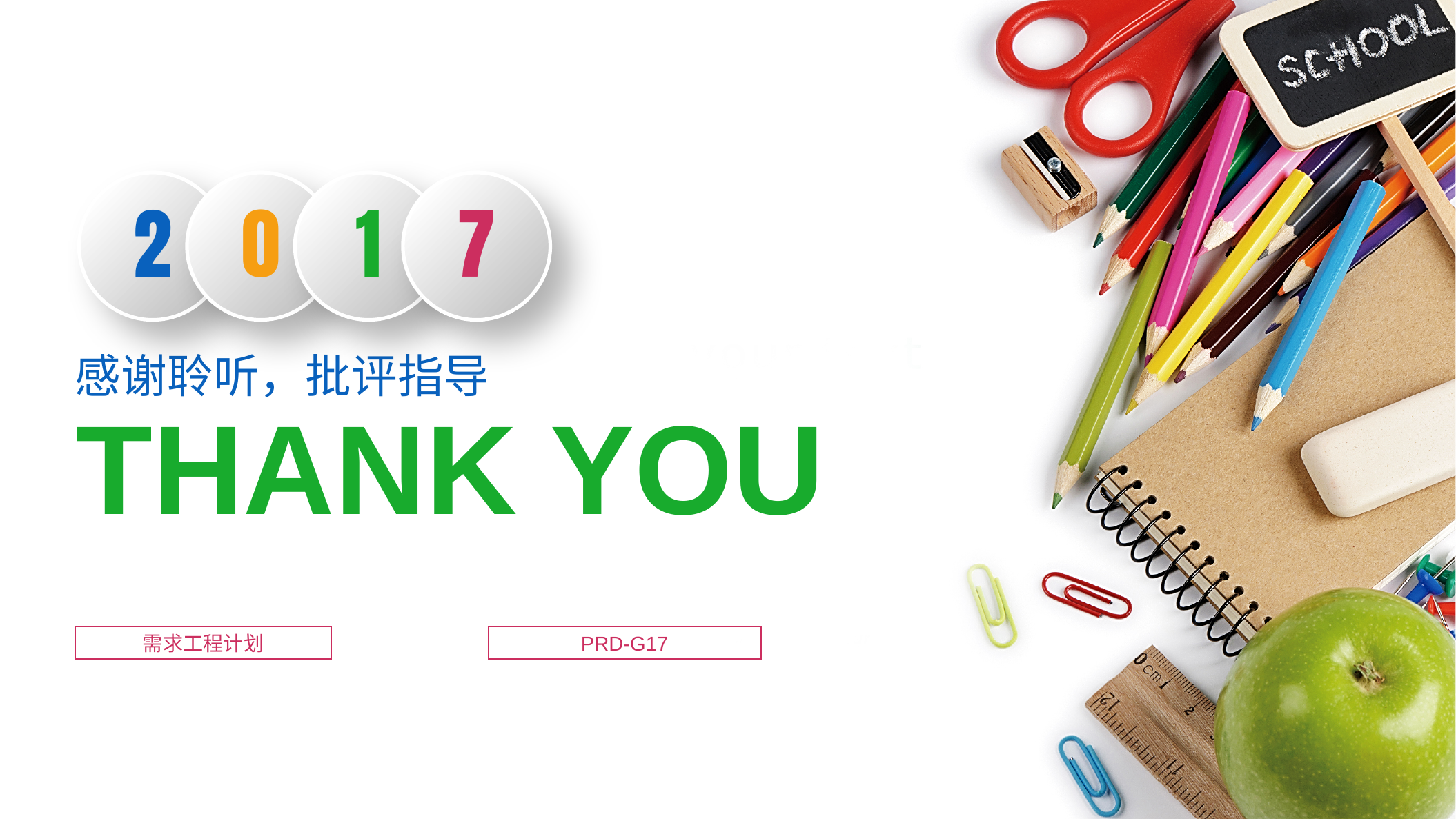

2
0
1
7
感谢聆听，批评指导
THANK YOU
需求工程计划
PRD-G17